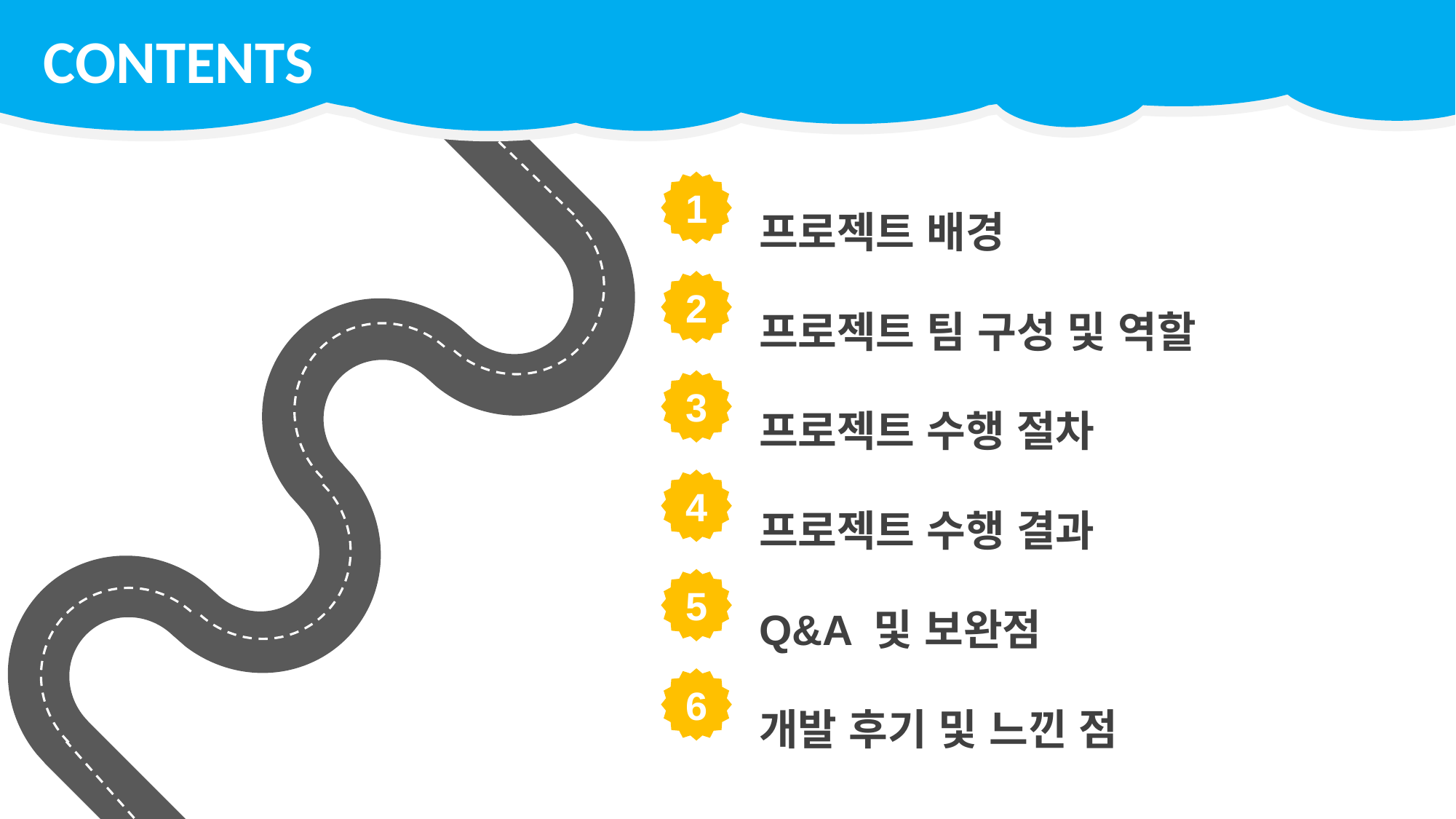

CONTENTS

1
프로젝트 배경
2
프로젝트 팀 구성 및 역할
3
프로젝트 수행 절차
4
프로젝트 수행 결과
5
Q&A 및 보완점
6
개발 후기 및 느낀 점